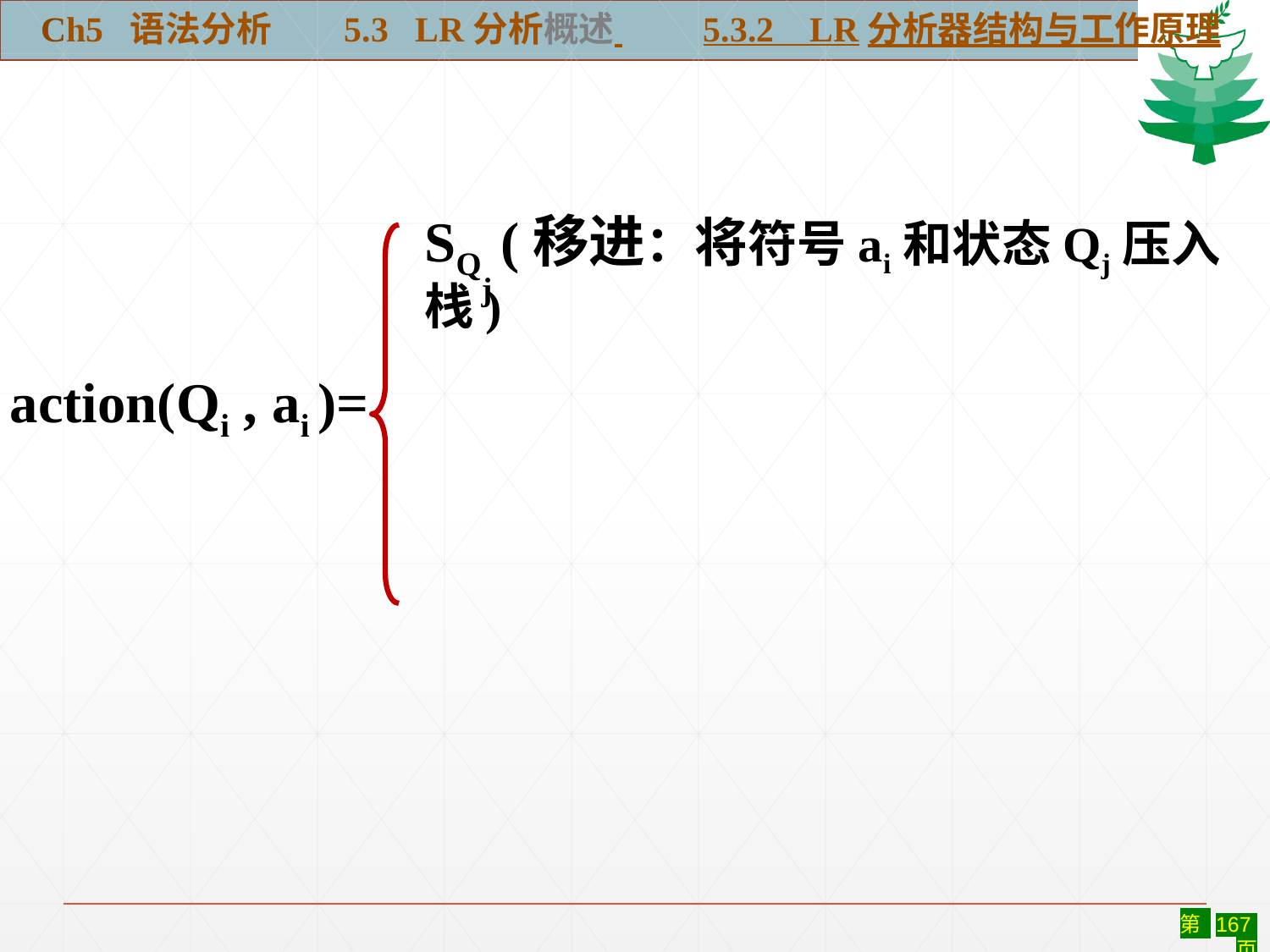

Ch5  语法分析        5.3   LR分析概述          5.3.2    LR分析器结构与工作原理
SQj (移进：将符号ai和状态Qj压入栈)

action(Qi , ai )=